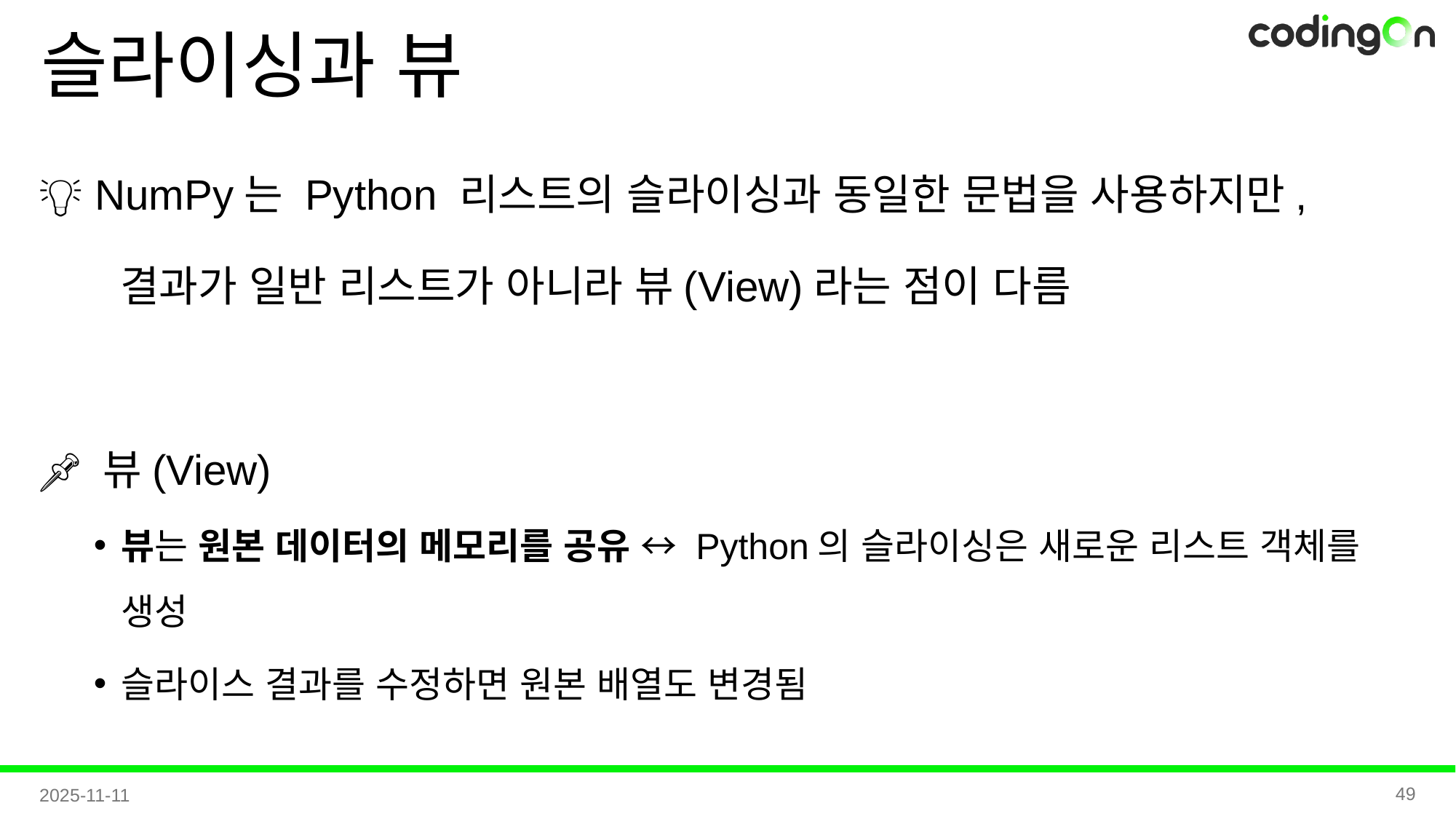

# 슬라이싱과 뷰
💡 NumPy는 Python 리스트의 슬라이싱과 동일한 문법을 사용하지만,
      결과가 일반 리스트가 아니라 뷰(View)라는 점이 다름

📌 뷰(View)
뷰는 원본 데이터의 메모리를 공유 ↔️ Python의 슬라이싱은 새로운 리스트 객체를 생성
슬라이스 결과를 수정하면 원본 배열도 변경됨
49
2025-11-11